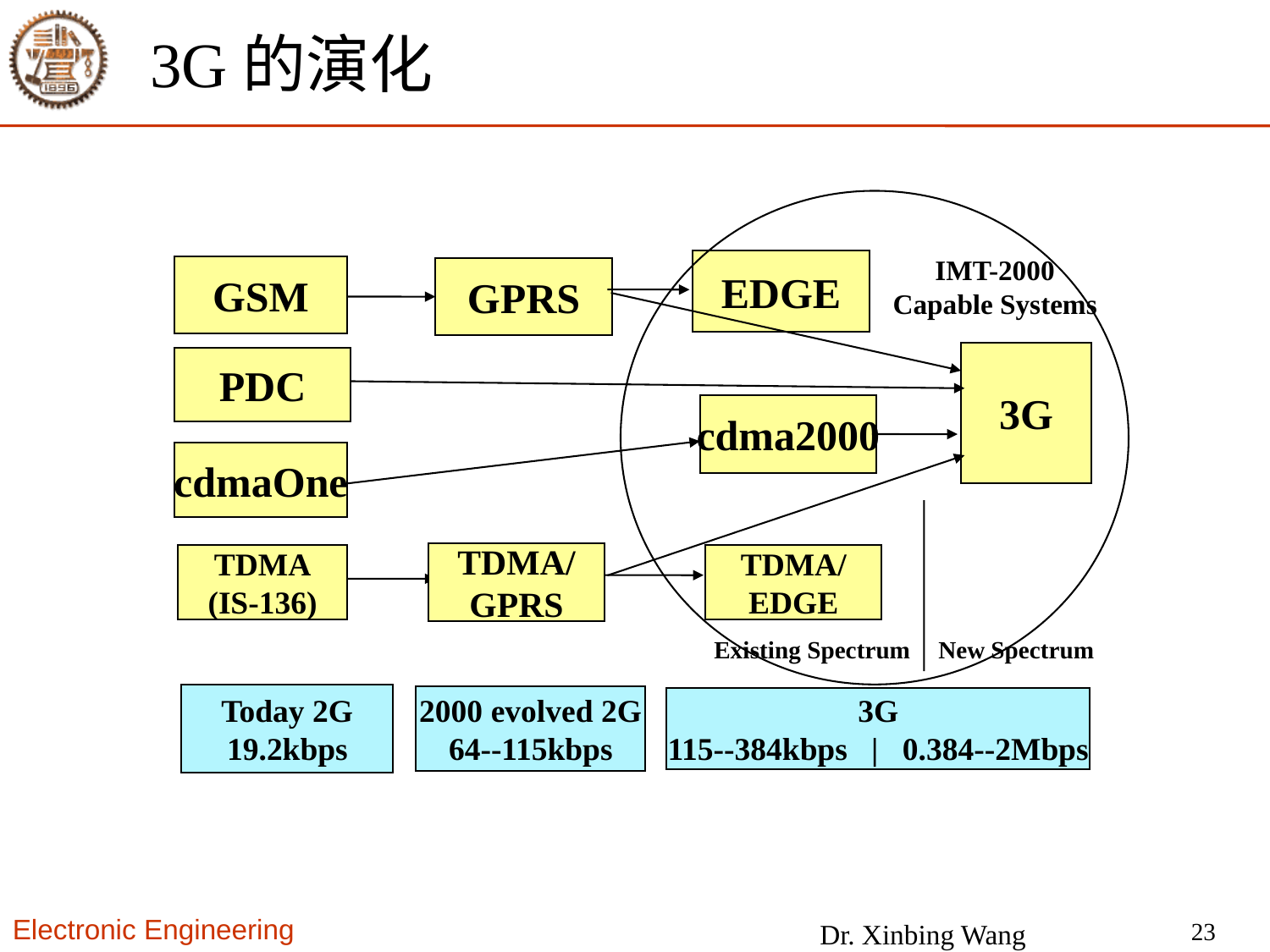

# 3G的演化

IMT-2000
Capable Systems
EDGE
GSM
GPRS

3G
PDC

cdma2000

cdmaOne

TDMA
(IS-136)

Existing Spectrum
New Spectrum
Today 2G
19.2kbps
2000 evolved 2G
64--115kbps
3G
115--384kbps   |   0.384--2Mbps

TDMA/
GPRS
TDMA/
EDGE

23
Dr. Xinbing Wang